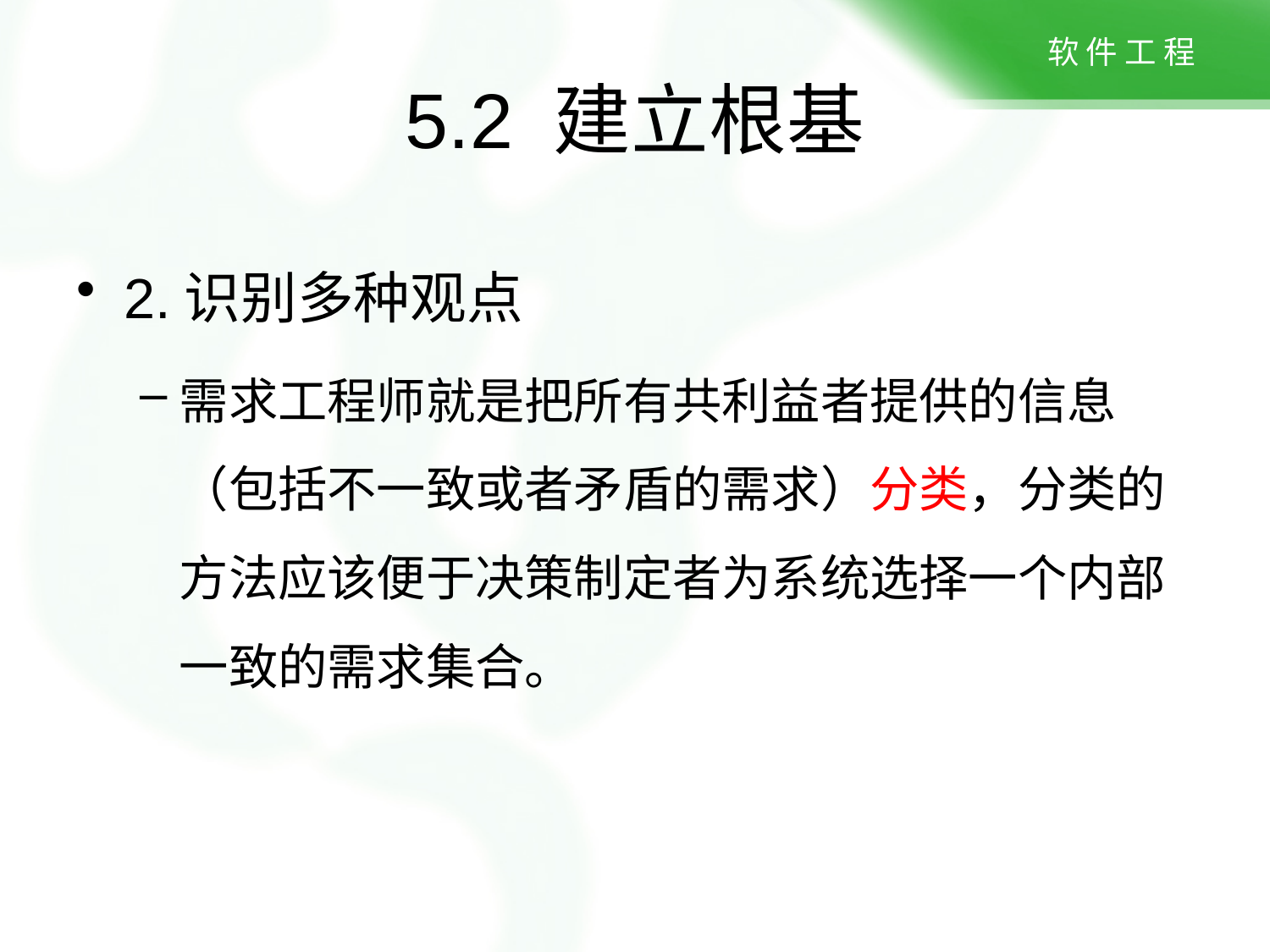

# 5.2 建立根基
2.识别多种观点
需求工程师就是把所有共利益者提供的信息（包括不一致或者矛盾的需求）分类，分类的方法应该便于决策制定者为系统选择一个内部一致的需求集合。